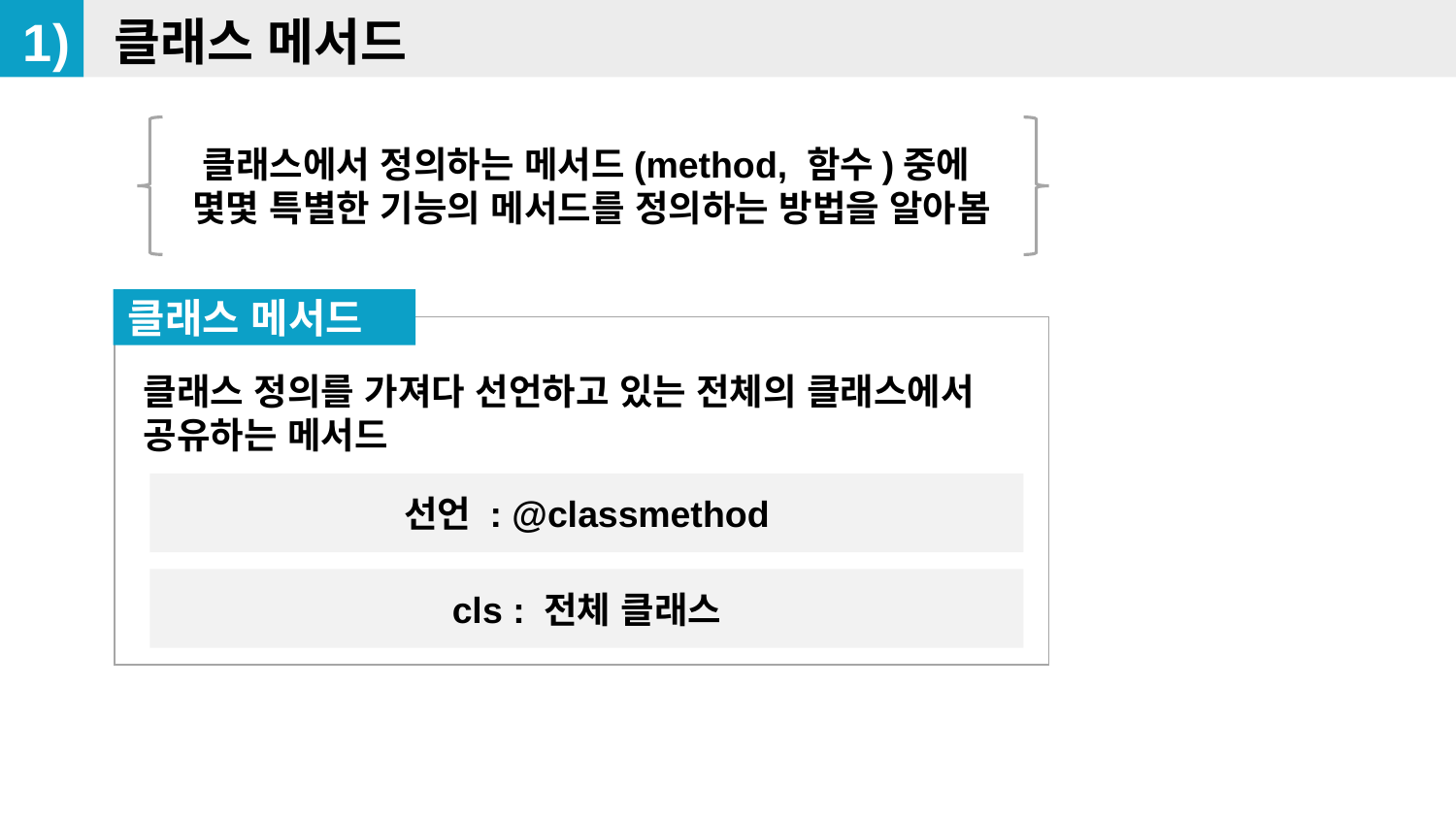

1)
클래스 메서드

클래스에서 정의하는 메서드(method, 함수)중에
몇몇 특별한 기능의 메서드를 정의하는 방법을 알아봄
클래스 메서드
클래스 정의를 가져다 선언하고 있는 전체의 클래스에서 공유하는 메서드
선언 : @classmethod
cls : 전체 클래스